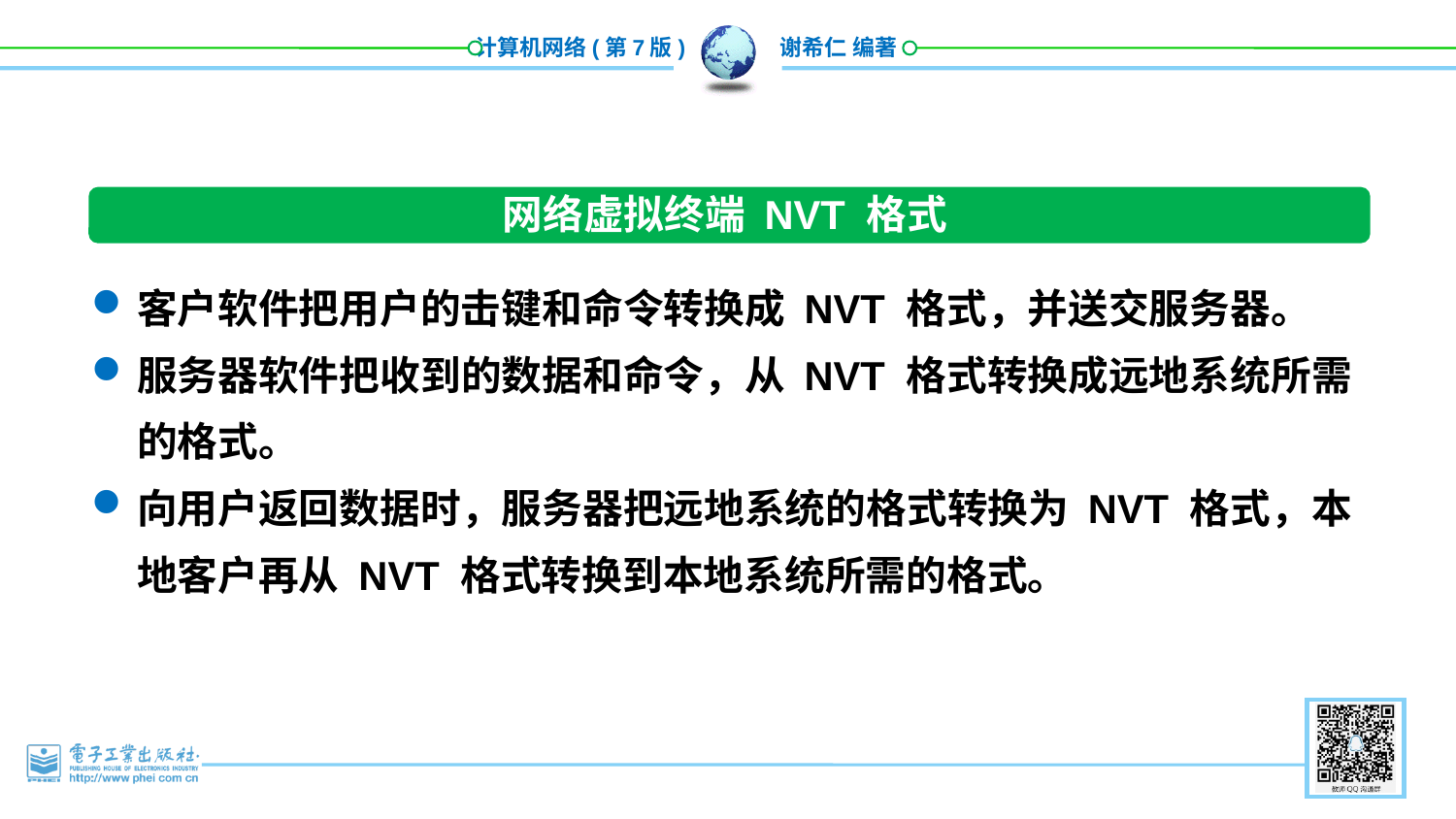

网络虚拟终端 NVT 格式

客户软件把用户的击键和命令转换成 NVT 格式，并送交服务器。
服务器软件把收到的数据和命令，从 NVT 格式转换成远地系统所需的格式。
向用户返回数据时，服务器把远地系统的格式转换为 NVT 格式，本地客户再从 NVT 格式转换到本地系统所需的格式。